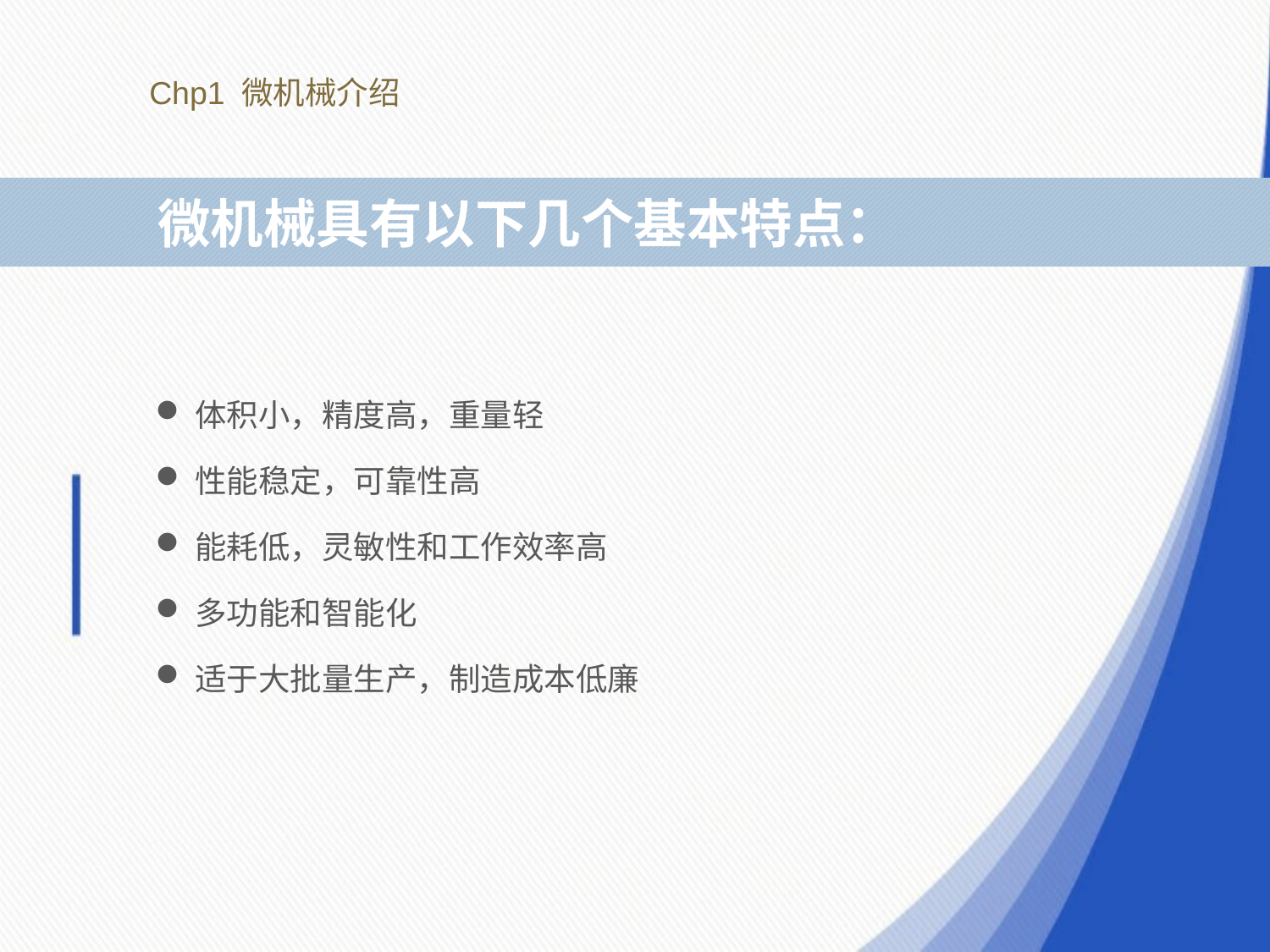

Chp1 微机械介绍
           微机械具有以下几个基本特点：
体积小，精度高，重量轻
性能稳定，可靠性高
能耗低，灵敏性和工作效率高
多功能和智能化
适于大批量生产，制造成本低廉